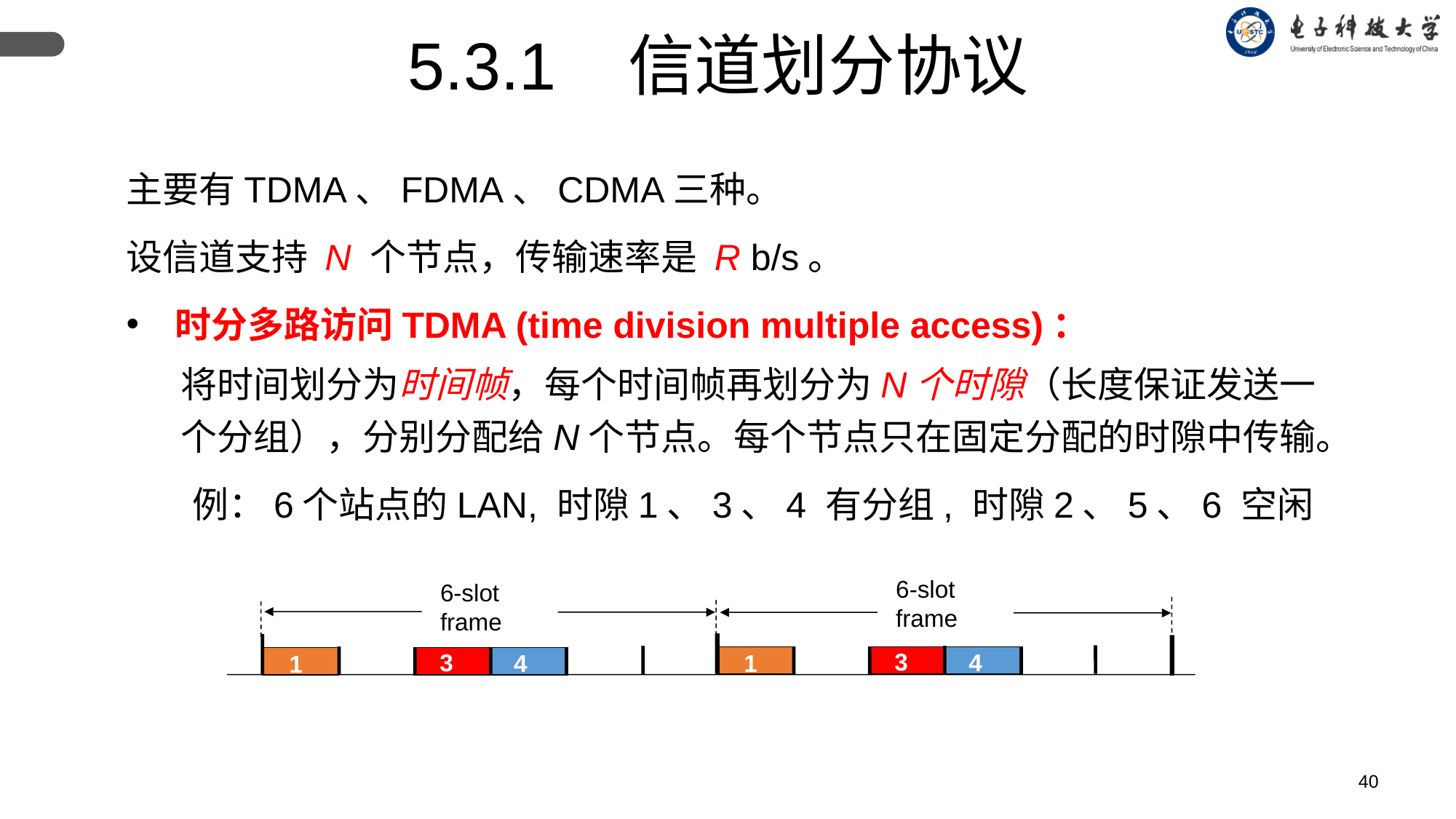

5.3.1   信道划分协议
主要有TDMA、FDMA、CDMA三种。
设信道支持 N 个节点，传输速率是 R b/s。
 时分多路访问TDMA (time division multiple access)：
将时间划分为时间帧，每个时间帧再划分为N个时隙（长度保证发送一个分组），分别分配给N个节点。每个节点只在固定分配的时隙中传输。
       例：6个站点的LAN, 时隙1、3、4 有分组, 时隙2、5、6 空闲
6-slot
frame
6-slot
frame

3
3
4
4
1
1

40